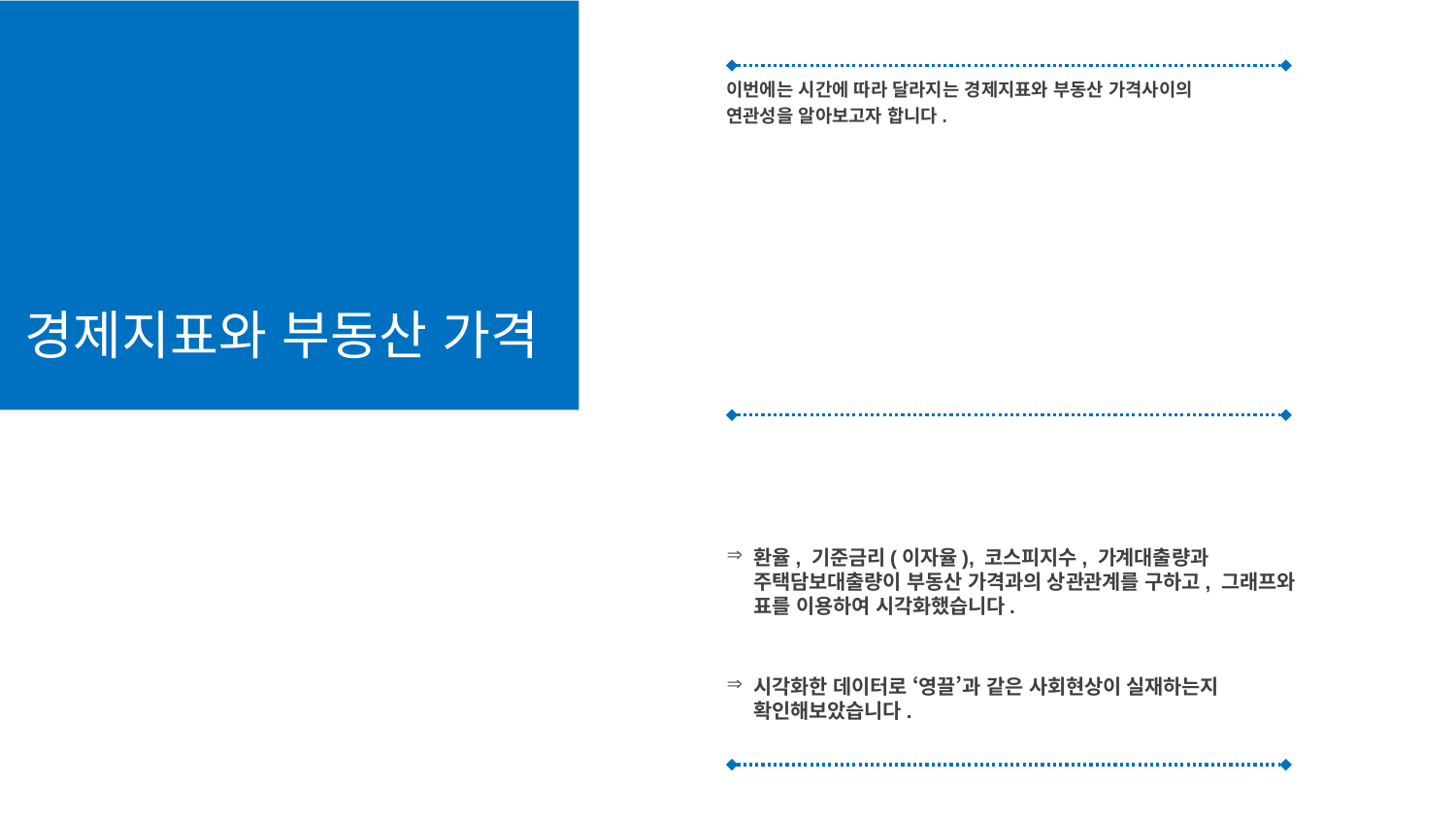

이번에는 시간에 따라 달라지는 경제지표와 부동산 가격사이의
연관성을 알아보고자 합니다.

환율, 기준금리(이자율), 코스피지수, 가계대출량과 주택담보대출량이 부동산 가격과의 상관관계를 구하고, 그래프와 표를 이용하여 시각화했습니다.

시각화한 데이터로 ‘영끌’과 같은 사회현상이 실재하는지 확인해보았습니다.

경제지표와 부동산 가격